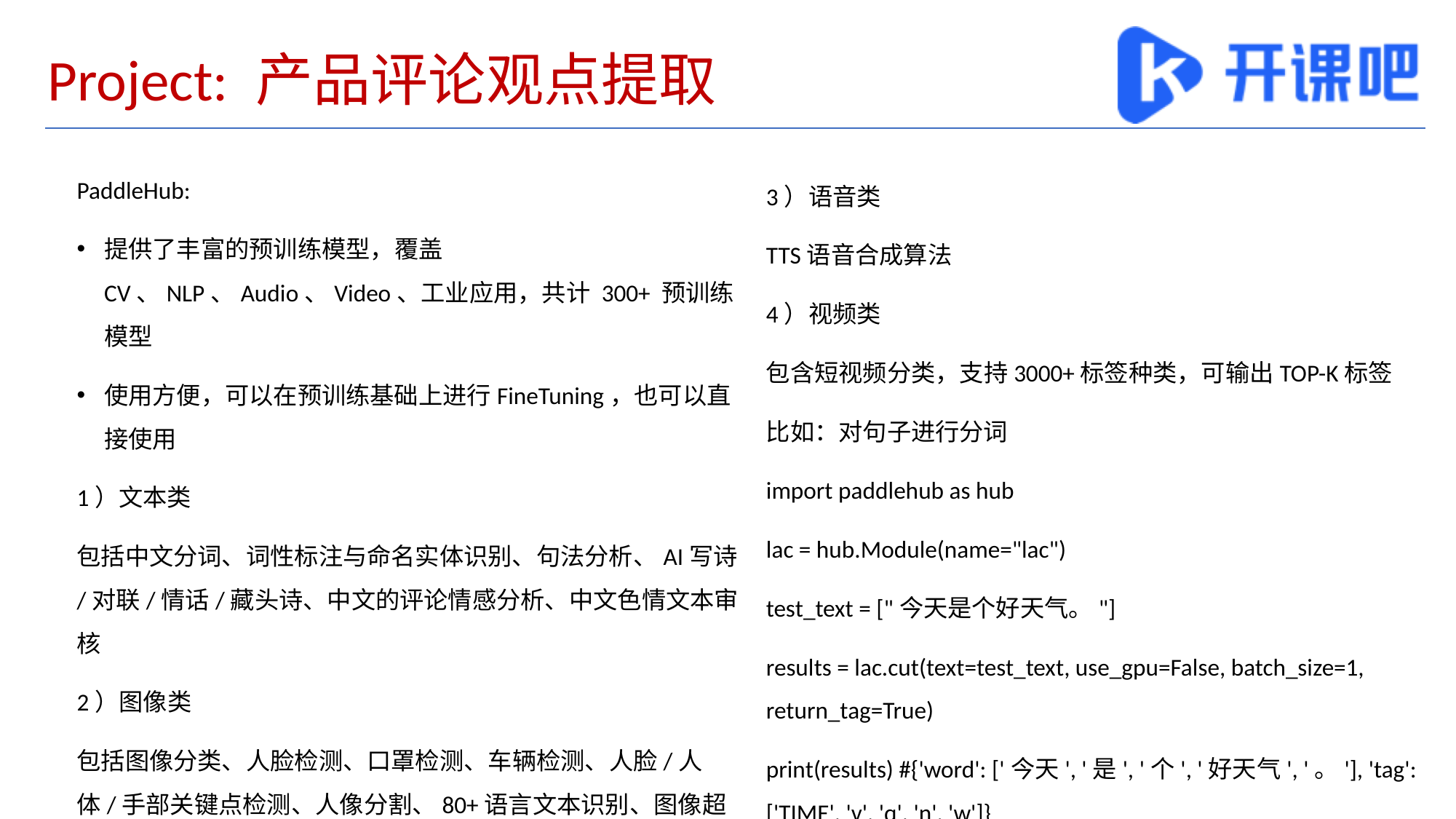

# Project: 产品评论观点提取
PaddleHub:
提供了丰富的预训练模型，覆盖CV、NLP、Audio、Video、工业应用，共计 300+ 预训练模型
使用方便，可以在预训练基础上进行FineTuning，也可以直接使用
1）文本类
包括中文分词、词性标注与命名实体识别、句法分析、AI写诗/对联/情话/藏头诗、中文的评论情感分析、中文色情文本审核
2）图像类
包括图像分类、人脸检测、口罩检测、车辆检测、人脸/人体/手部关键点检测、人像分割、80+语言文本识别、图像超分/上色/动漫化等

3）语音类
TTS语音合成算法
4）视频类
包含短视频分类，支持3000+标签种类，可输出TOP-K标签
比如：对句子进行分词
import paddlehub as hub
lac = hub.Module(name="lac")
test_text = ["今天是个好天气。"]
results = lac.cut(text=test_text, use_gpu=False, batch_size=1, return_tag=True)
print(results) #{'word': ['今天', '是', '个', '好天气', '。'], 'tag': ['TIME', 'v', 'q', 'n', 'w']}